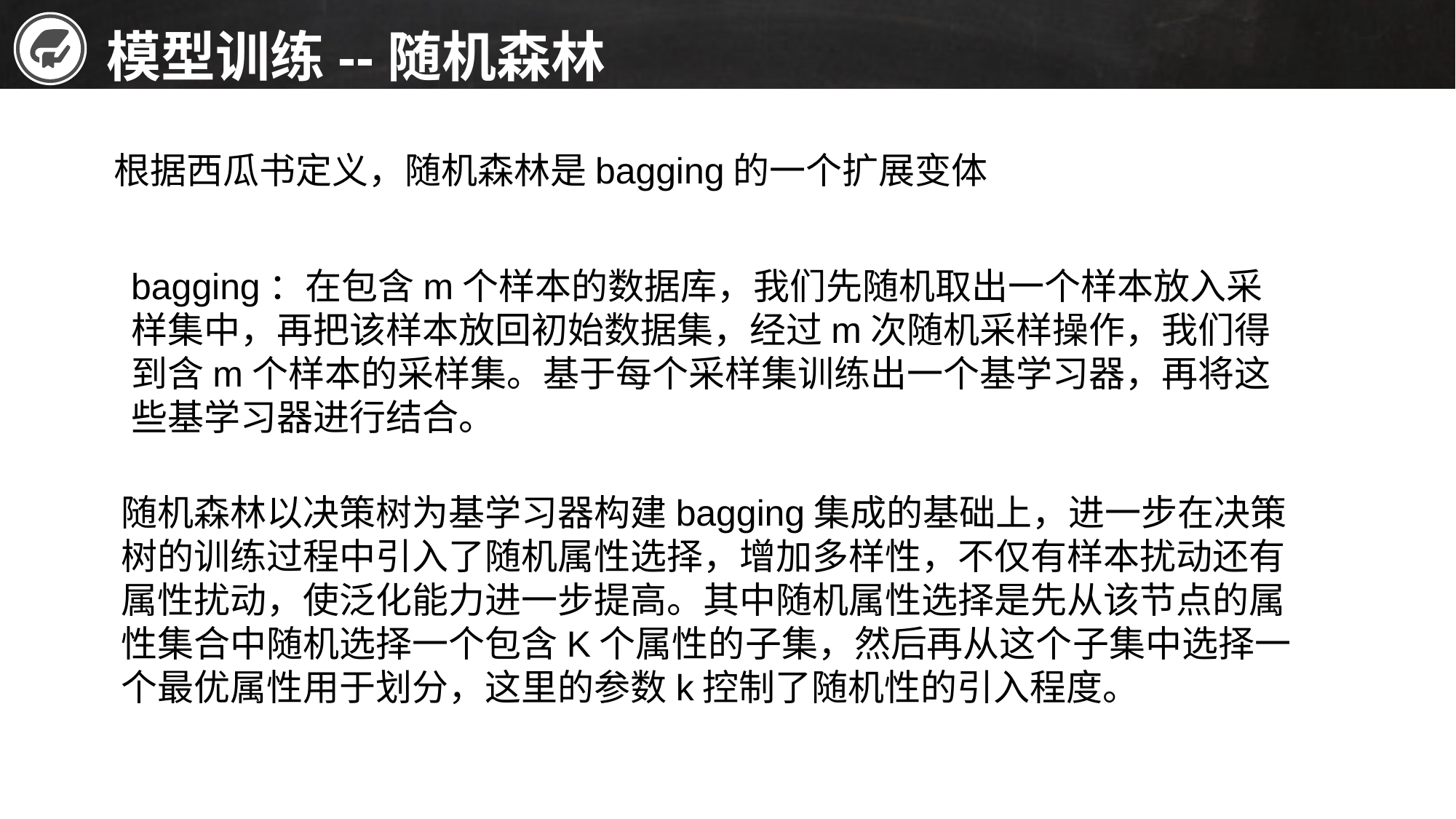

模型训练--随机森林

根据西瓜书定义，随机森林是bagging的一个扩展变体
bagging：在包含m个样本的数据库，我们先随机取出一个样本放入采样集中，再把该样本放回初始数据集，经过m次随机采样操作，我们得到含m个样本的采样集。基于每个采样集训练出一个基学习器，再将这些基学习器进行结合。
随机森林以决策树为基学习器构建bagging集成的基础上，进一步在决策树的训练过程中引入了随机属性选择，增加多样性，不仅有样本扰动还有属性扰动，使泛化能力进一步提高。其中随机属性选择是先从该节点的属性集合中随机选择一个包含K个属性的子集，然后再从这个子集中选择一个最优属性用于划分，这里的参数k控制了随机性的引入程度。